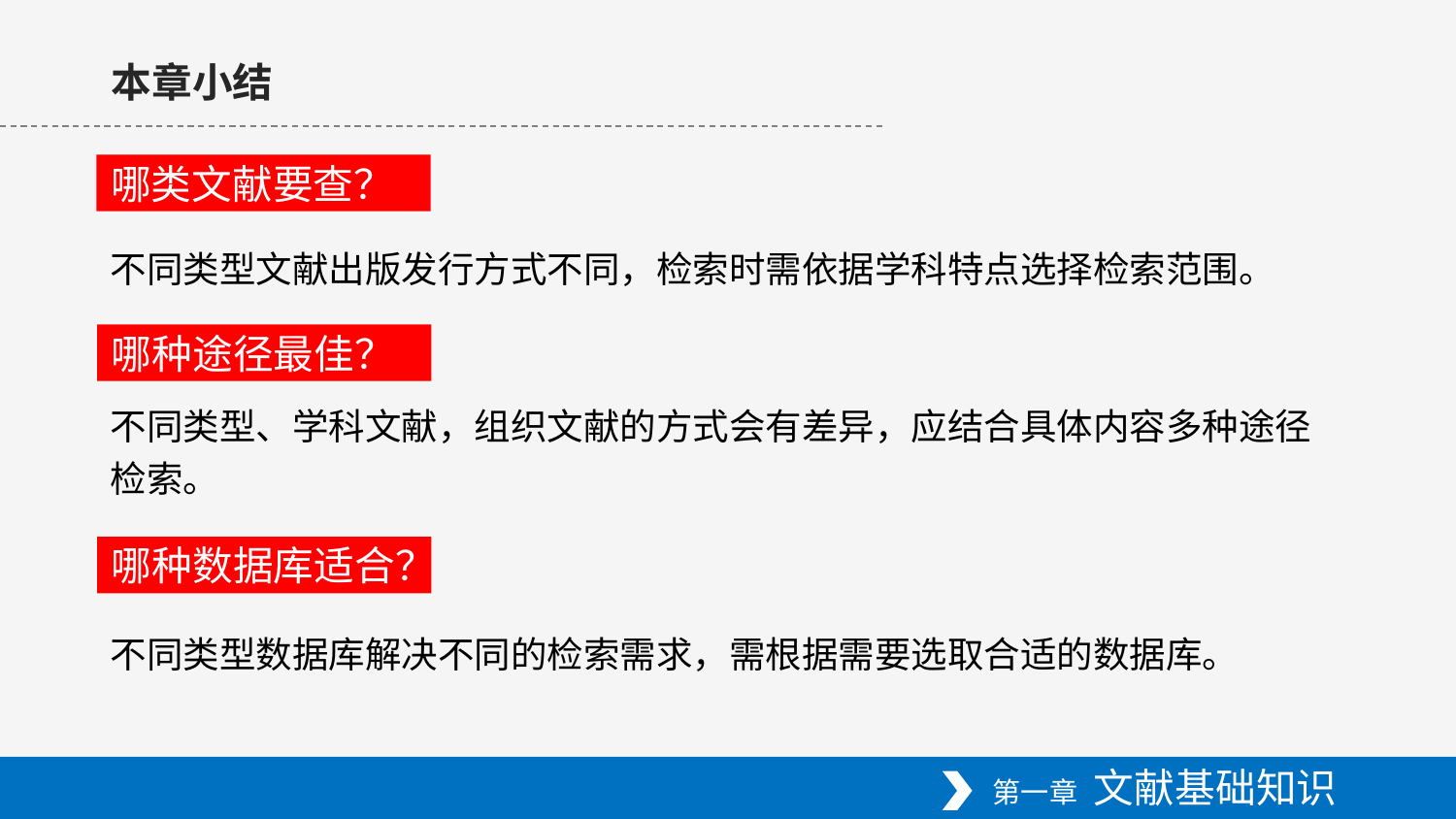

本章小结
哪类文献要查？
不同类型文献出版发行方式不同，检索时需依据学科特点选择检索范围。
哪种途径最佳？
不同类型、学科文献，组织文献的方式会有差异，应结合具体内容多种途径检索。
哪种数据库适合？
不同类型数据库解决不同的检索需求，需根据需要选取合适的数据库。